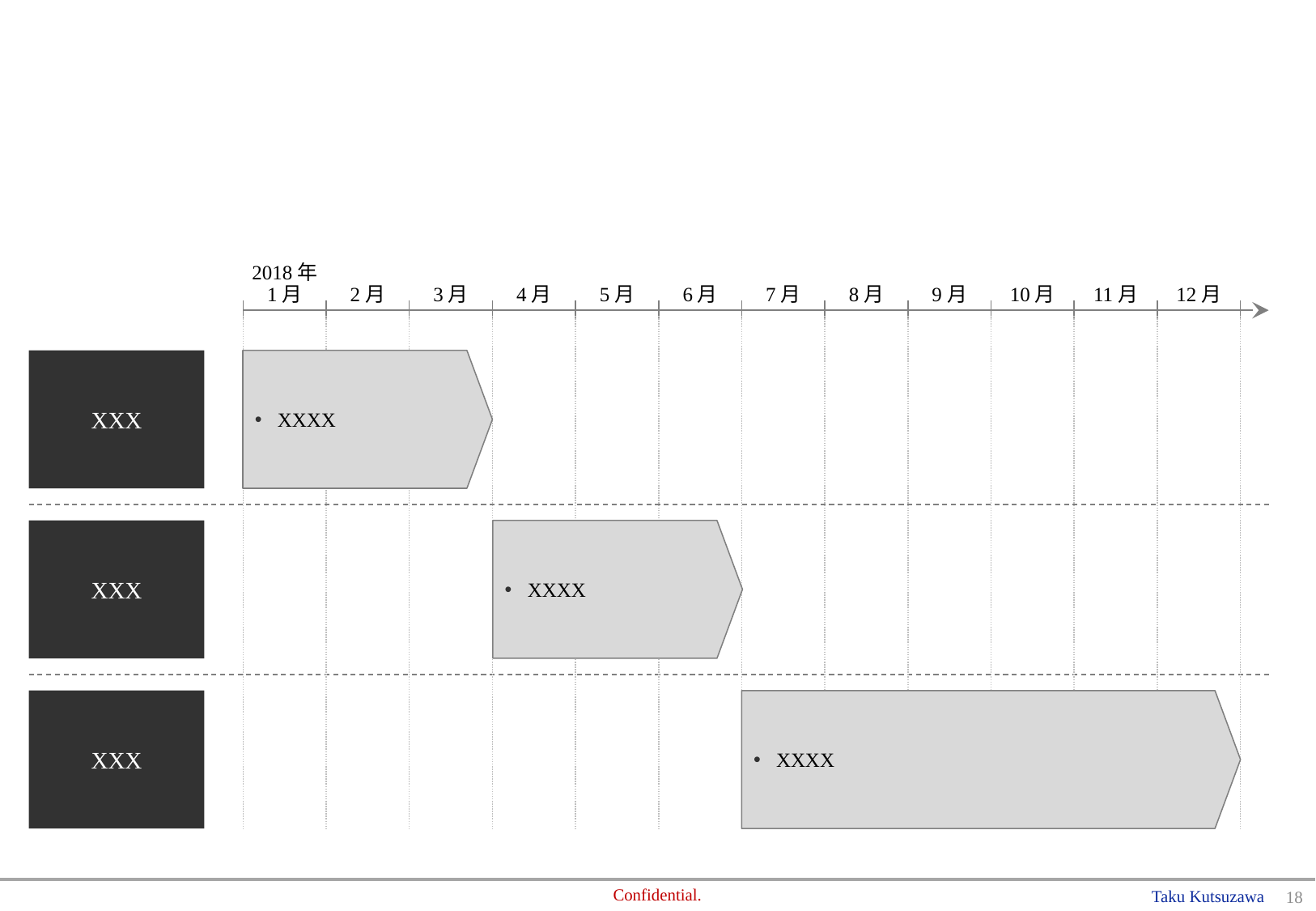

#
2018年
1月
2月
3月
4月
5月
6月
7月
8月
9月
10月
11月
12月
XXXX
XXX
XXX
XXXX
XXX
XXXX